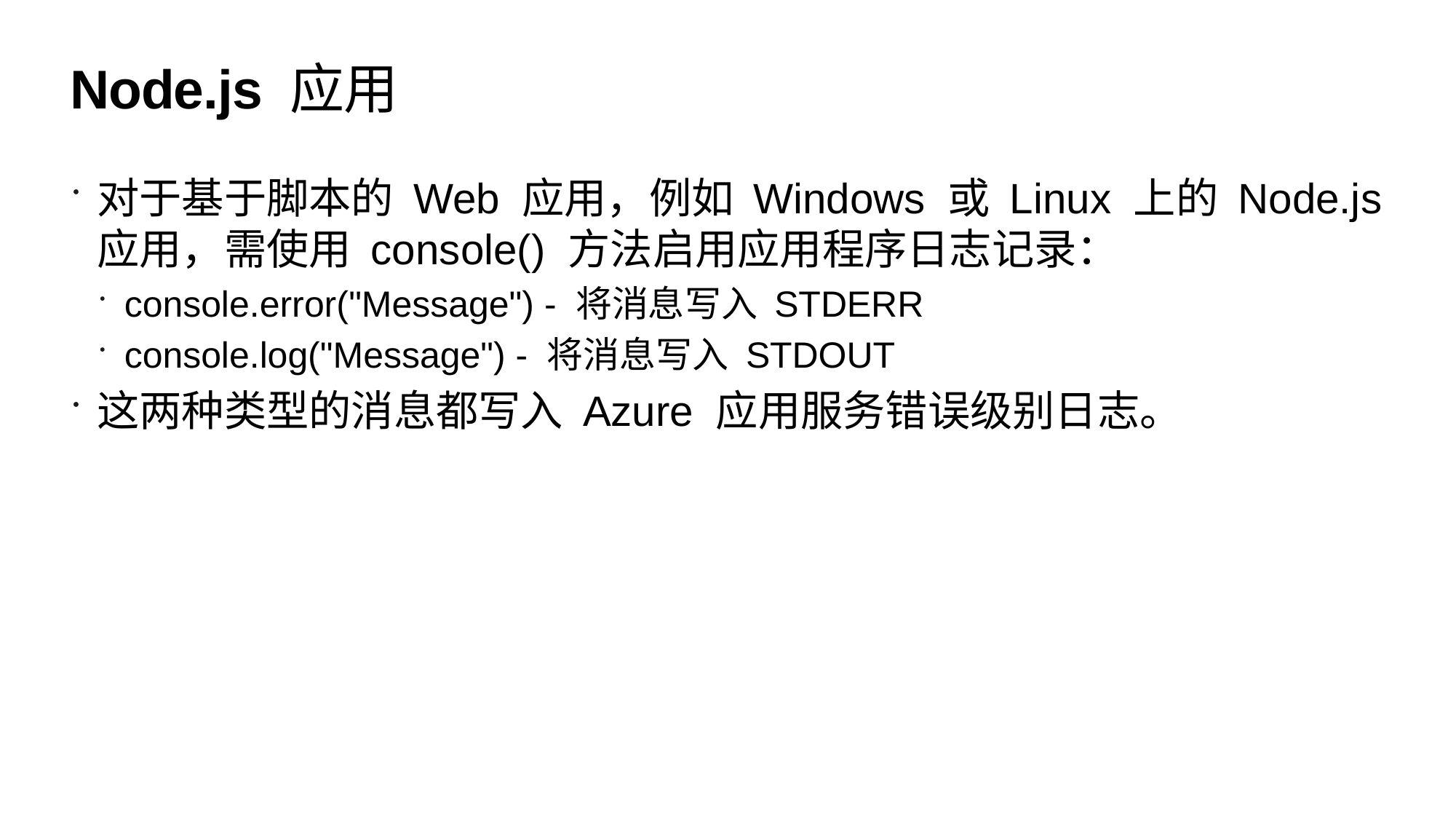

# Node.js 应用
对于基于脚本的 Web 应用，例如 Windows 或 Linux 上的 Node.js 应用，需使用 console() 方法启用应用程序日志记录：
console.error("Message") - 将消息写入 STDERR
console.log("Message") - 将消息写入 STDOUT
这两种类型的消息都写入 Azure 应用服务错误级别日志。